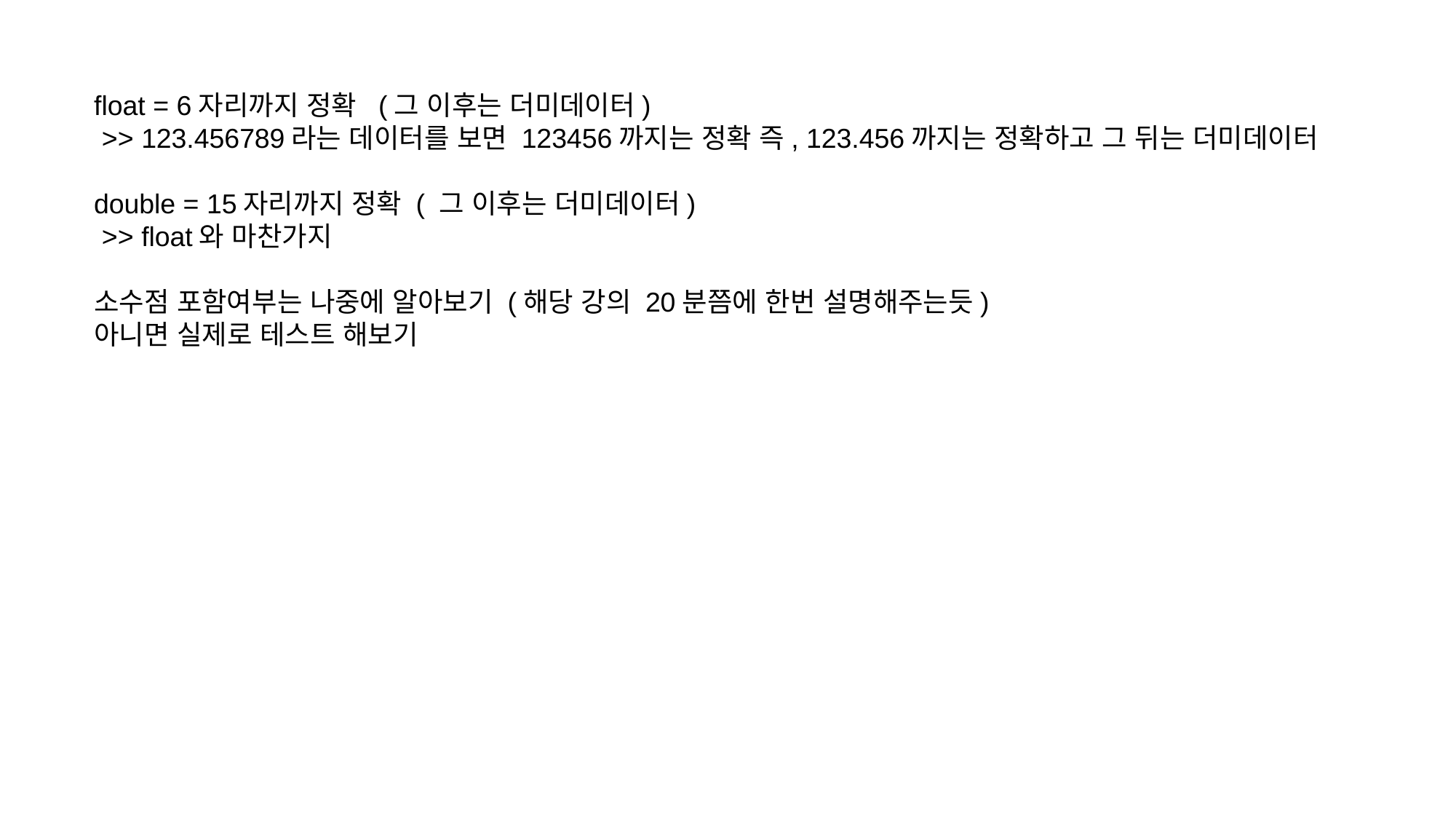

float = 6자리까지 정확  (그 이후는 더미데이터)
 >> 123.456789라는 데이터를 보면 123456까지는 정확 즉, 123.456까지는 정확하고 그 뒤는 더미데이터

double = 15자리까지 정확 ( 그 이후는 더미데이터)
 >> float와 마찬가지

소수점 포함여부는 나중에 알아보기 (해당 강의 20분쯤에 한번 설명해주는듯)
아니면 실제로 테스트 해보기